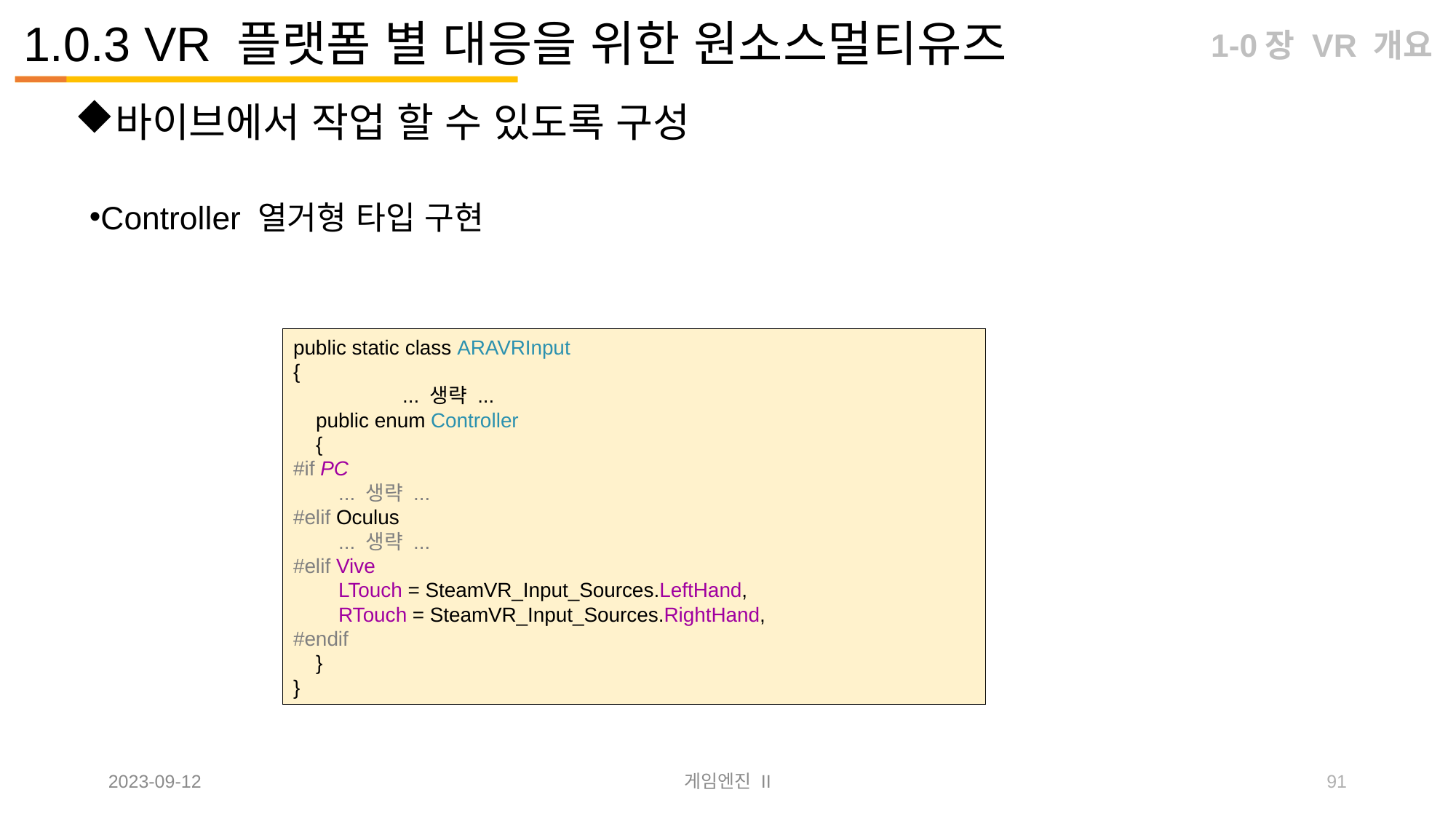

# 1.0.3 VR 플랫폼 별 대응을 위한 원소스멀티유즈
1-0장 VR 개요

바이브에서 작업 할 수 있도록 구성
Controller 열거형 타입 구현
public static class ARAVRInput
{
	... 생략 ...
    public enum Controller
    {
#if PC
        ... 생략 ...
#elif Oculus
        ... 생략 ...
#elif Vive
        LTouch = SteamVR_Input_Sources.LeftHand,
        RTouch = SteamVR_Input_Sources.RightHand,
#endif
    }
}
2023-09-12
게임엔진 II
91